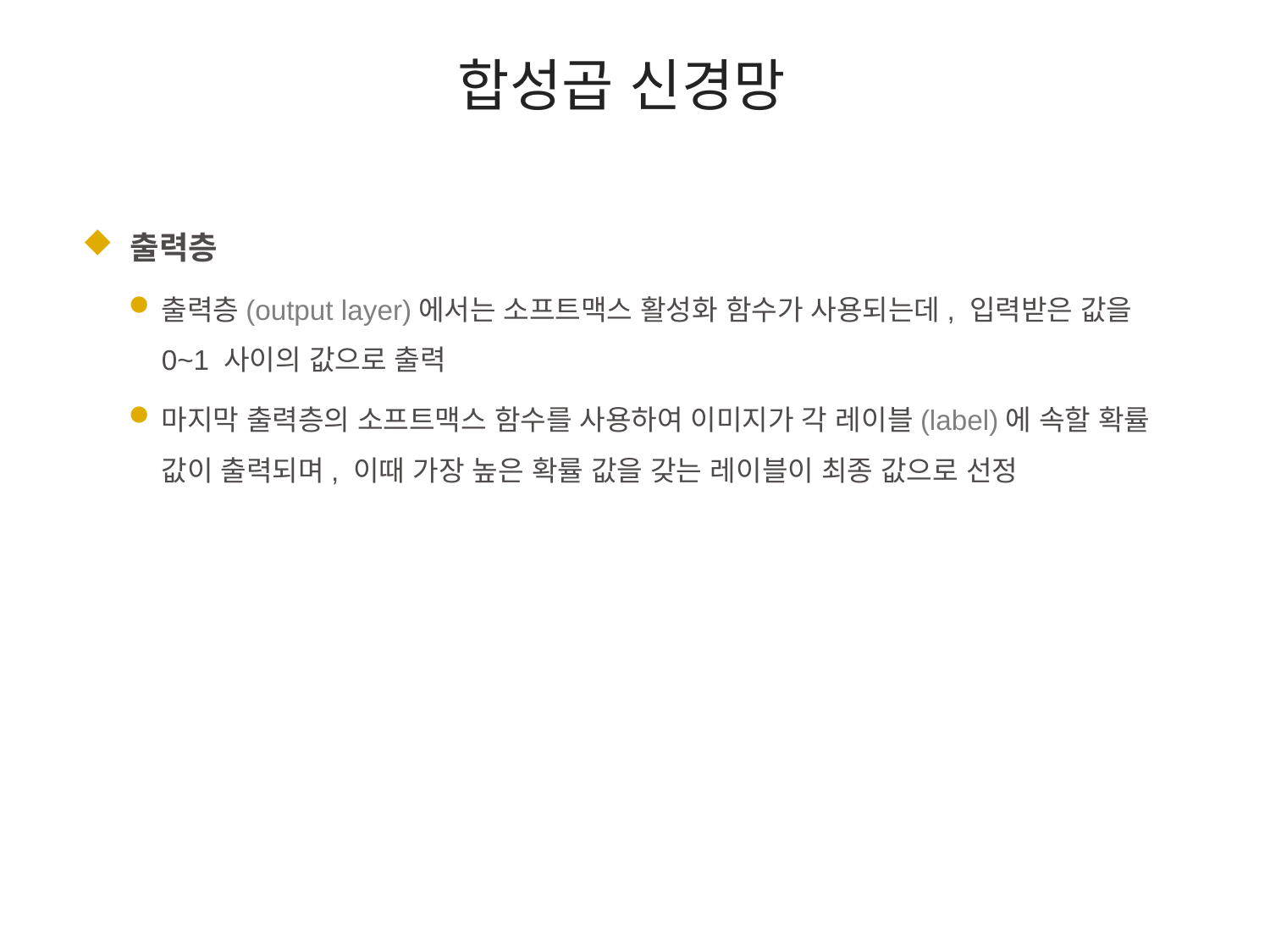

# 합성곱 신경망
 출력층
출력층(output layer)에서는 소프트맥스 활성화 함수가 사용되는데, 입력받은 값을 0~1 사이의 값으로 출력
마지막 출력층의 소프트맥스 함수를 사용하여 이미지가 각 레이블(label)에 속할 확률 값이 출력되며, 이때 가장 높은 확률 값을 갖는 레이블이 최종 값으로 선정